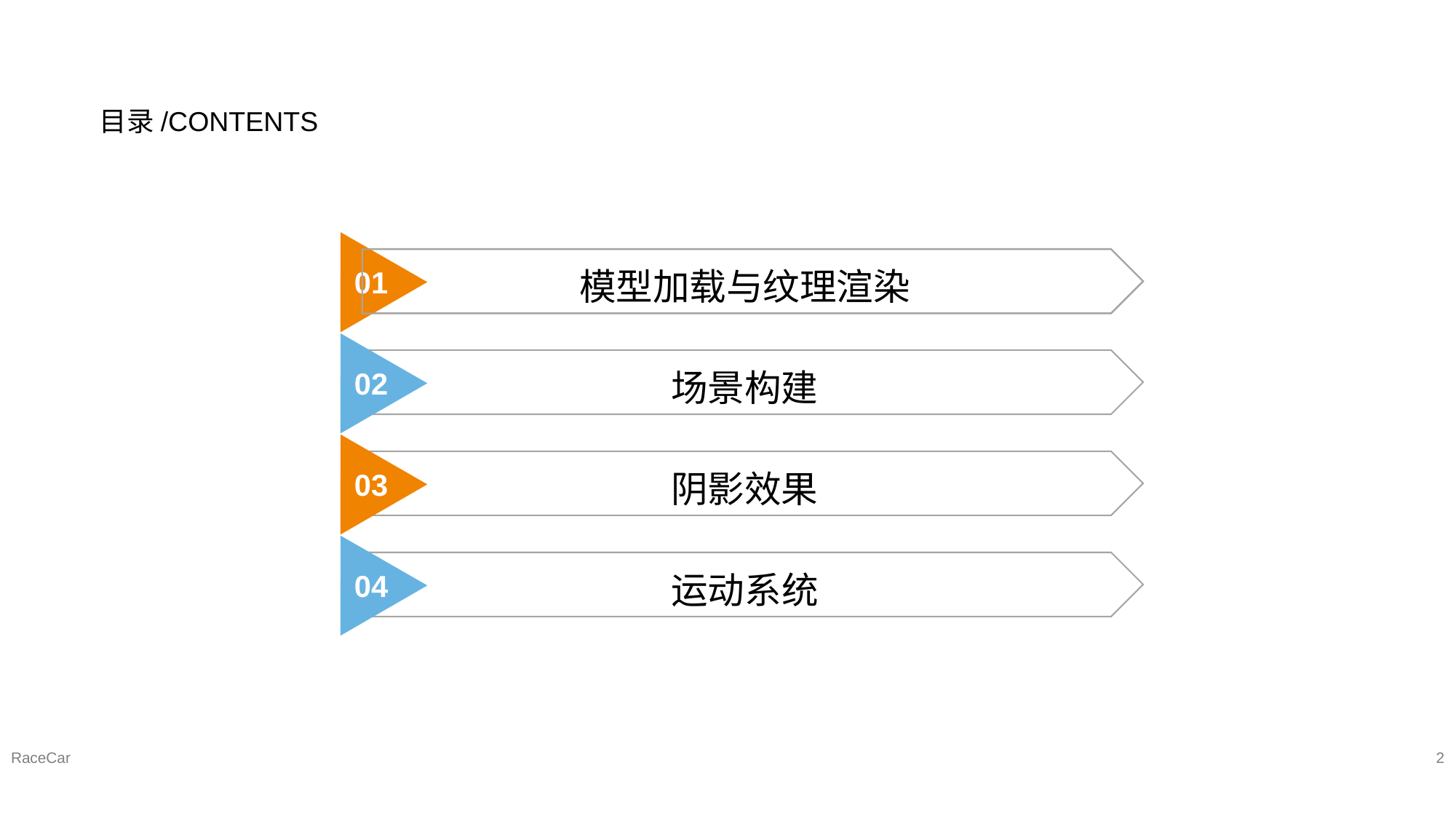

目录/CONTENTS

01

场景构建
02

阴影效果
03

运动系统
04
模型加载与纹理渲染
RaceCar
2